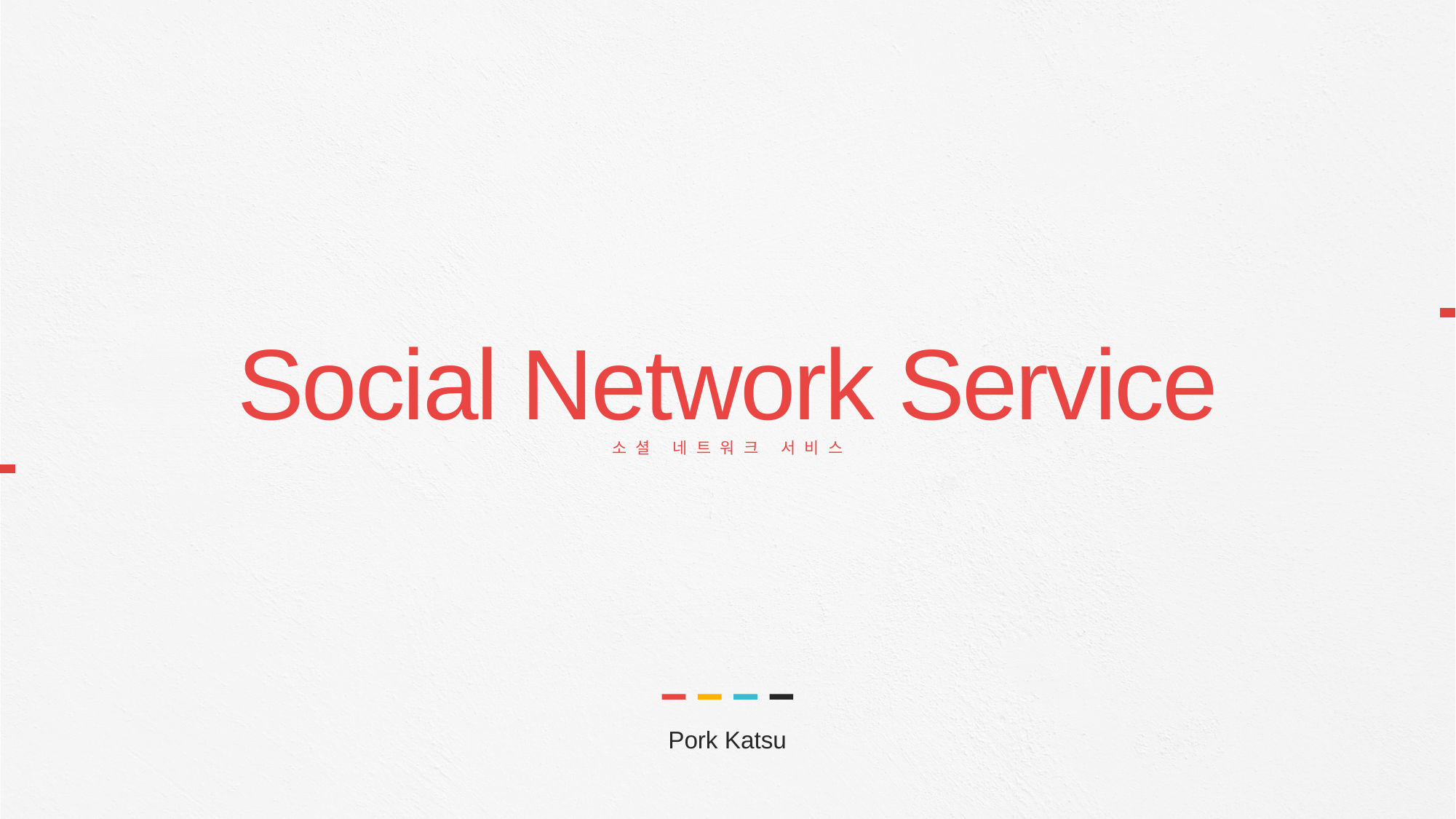

Social Network Service
소셜 네트워크 서비스

Pork Katsu